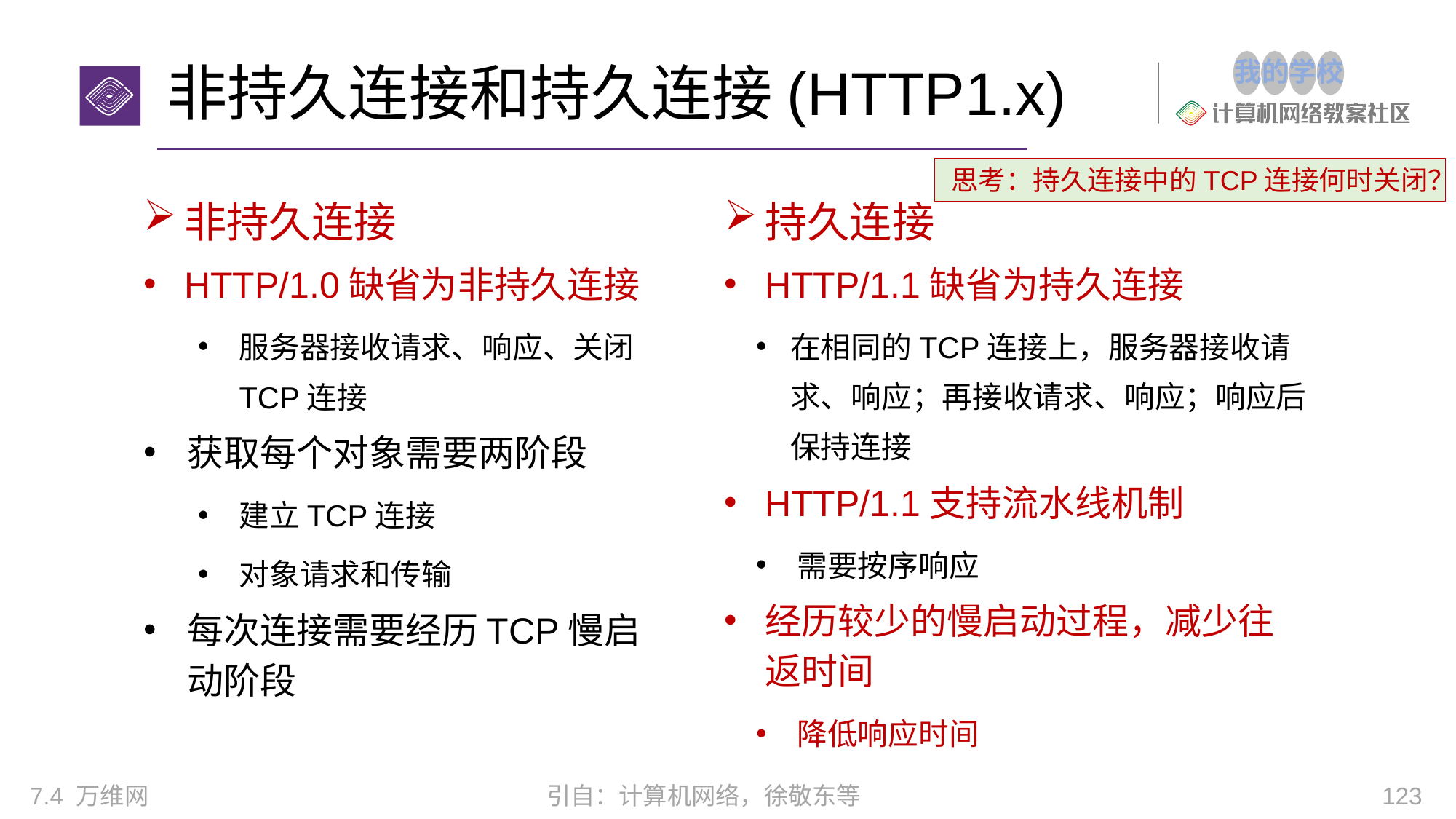

2.7 Web服务与HTTP协议
非持久连接和持久连接(HTTP1.x)
思考：持久连接中的TCP连接何时关闭？
非持久连接
HTTP/1.0缺省为非持久连接
服务器接收请求、响应、关闭TCP连接
获取每个对象需要两阶段
建立TCP连接
对象请求和传输
每次连接需要经历TCP慢启动阶段
持久连接
HTTP/1.1缺省为持久连接
在相同的TCP连接上，服务器接收请求、响应；再接收请求、响应；响应后保持连接
HTTP/1.1支持流水线机制
需要按序响应
经历较少的慢启动过程，减少往返时间
降低响应时间
7.4 万维网
123
引自：计算机网络，徐敬东等